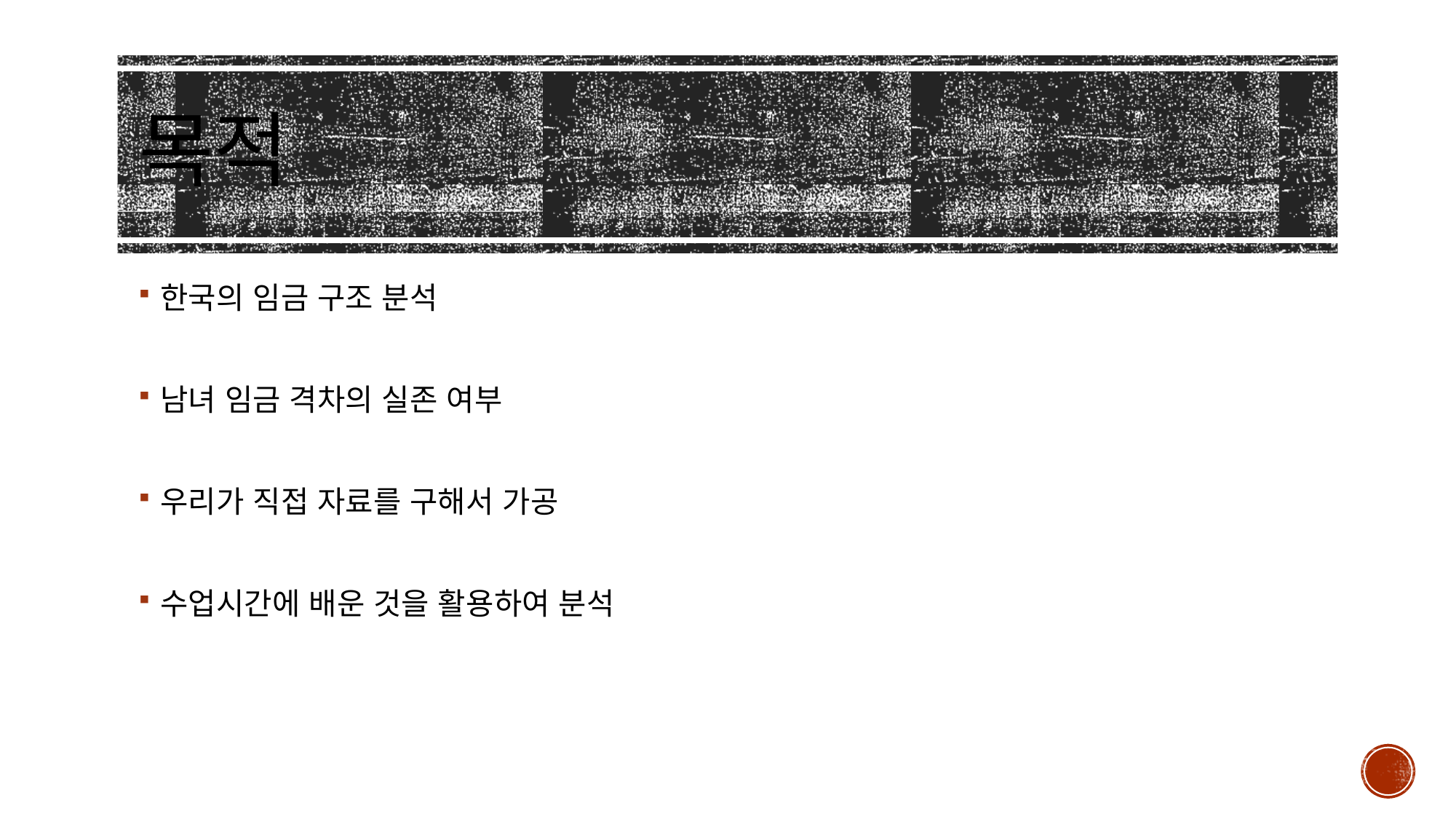

목적

한국의 임금 구조 분석

남녀 임금 격차의 실존 여부

우리가 직접 자료를 구해서 가공

수업시간에 배운 것을 활용하여 분석